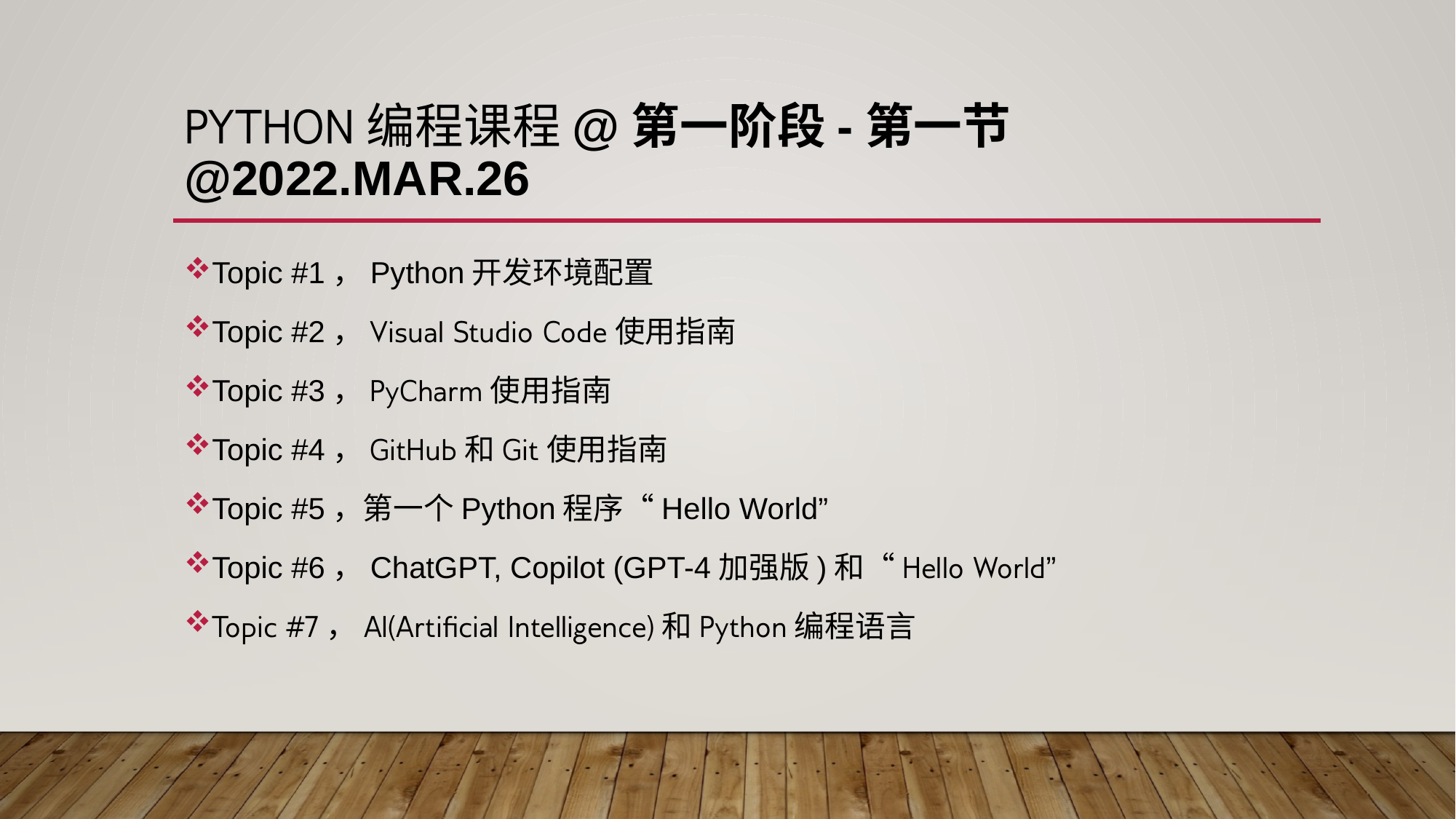

# Python编程课程@第一阶段-第一节@2022.Mar.26
Topic #1，Python开发环境配置
Topic #2，Visual Studio Code使用指南
Topic #3，PyCharm使用指南
Topic #4，GitHub和Git使用指南
Topic #5，第一个Python程序“Hello World”
Topic #6，ChatGPT, Copilot (GPT-4加强版)和“Hello World”
Topic #7，AI(Artificial Intelligence)和Python编程语言